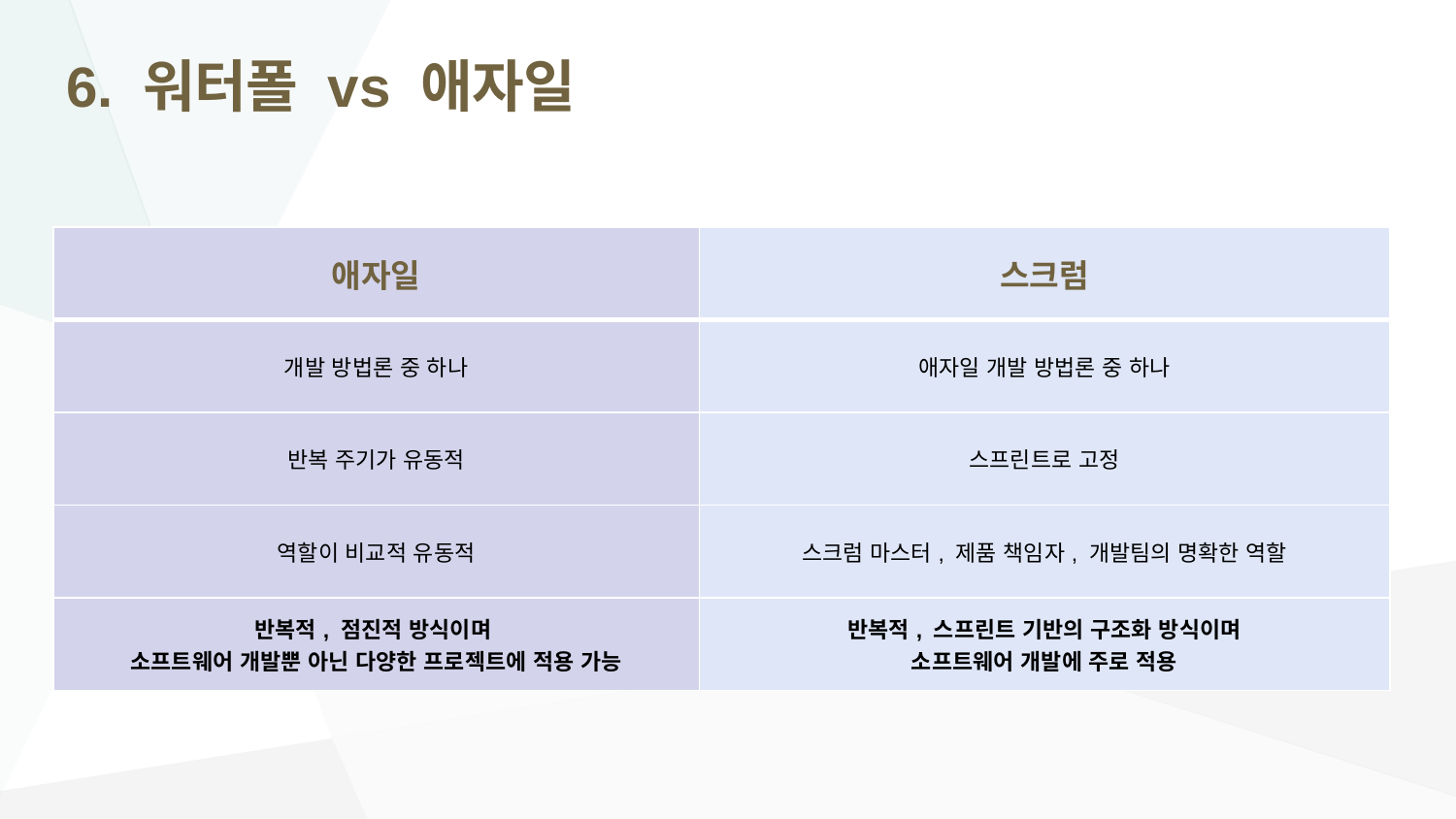

# 6. 워터폴 vs 애자일
| 애자일 | 스크럼 |
| --- | --- |
| 개발 방법론 중 하나 | 애자일 개발 방법론 중 하나 |
| 반복 주기가 유동적 | 스프린트로 고정 |
| 역할이 비교적 유동적 | 스크럼 마스터, 제품 책임자, 개발팀의 명확한 역할 |
| 반복적, 점진적 방식이며 소프트웨어 개발뿐 아닌 다양한 프로젝트에 적용 가능 | 반복적, 스프린트 기반의 구조화 방식이며 소프트웨어 개발에 주로 적용 |